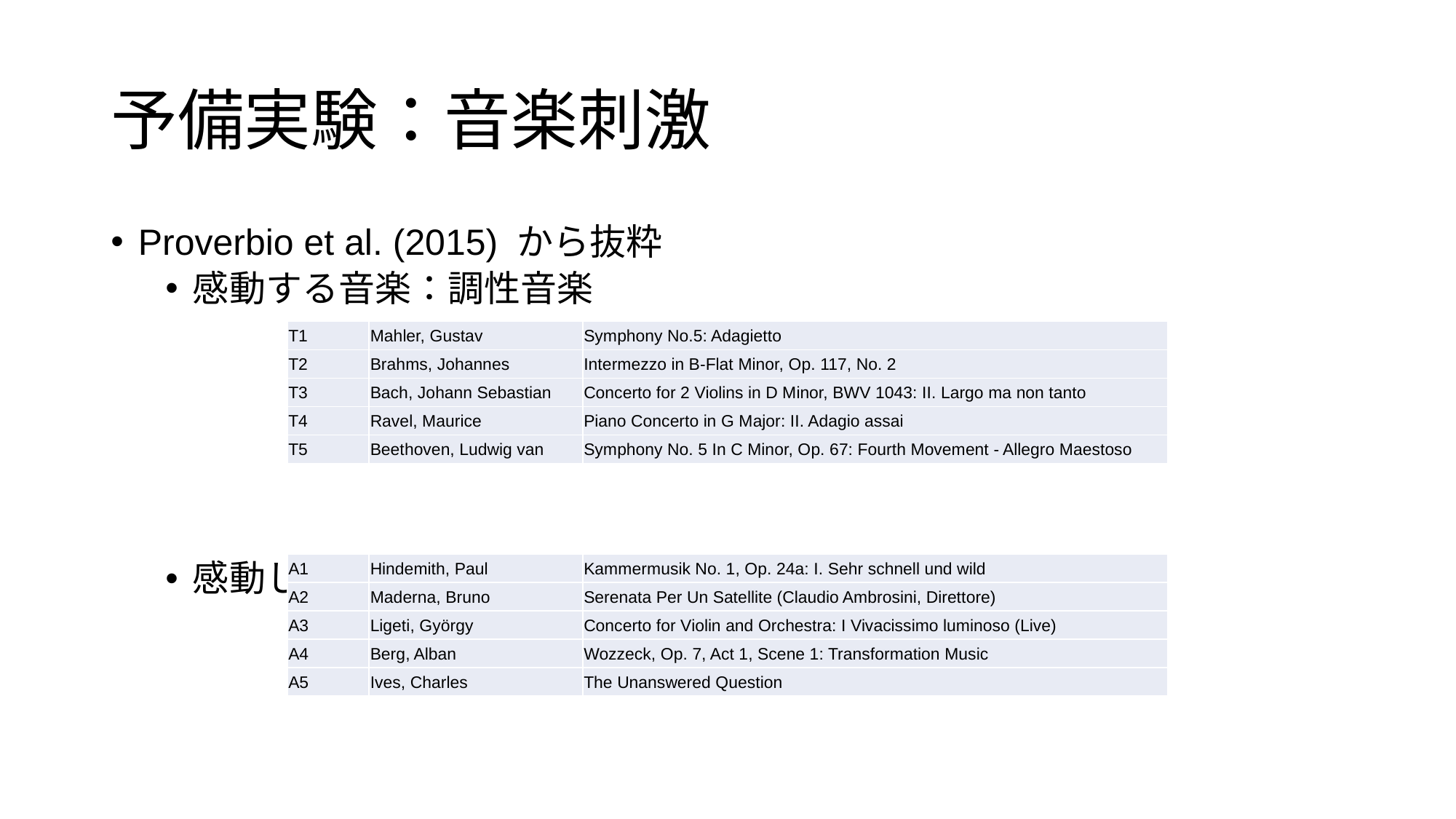

# 予備実験：音楽刺激
Proverbio et al. (2015) から抜粋
感動する音楽：調性音楽

感動しない音楽無調音楽
| T1 | Mahler, Gustav | Symphony No.5: Adagietto |
| --- | --- | --- |
| T2 | Brahms, Johannes | Intermezzo in B-Flat Minor, Op. 117, No. 2 |
| T3 | Bach, Johann Sebastian | Concerto for 2 Violins in D Minor, BWV 1043: II. Largo ma non tanto |
| T4 | Ravel, Maurice | Piano Concerto in G Major: II. Adagio assai |
| T5 | Beethoven, Ludwig van | Symphony No. 5 In C Minor, Op. 67: Fourth Movement - Allegro Maestoso |
| A1 | Hindemith, Paul | Kammermusik No. 1, Op. 24a: I. Sehr schnell und wild |
| --- | --- | --- |
| A2 | Maderna, Bruno | Serenata Per Un Satellite (Claudio Ambrosini, Direttore) |
| A3 | Ligeti, György | Concerto for Violin and Orchestra: I Vivacissimo luminoso (Live) |
| A4 | Berg, Alban | Wozzeck, Op. 7, Act 1, Scene 1: Transformation Music |
| A5 | Ives, Charles | The Unanswered Question |